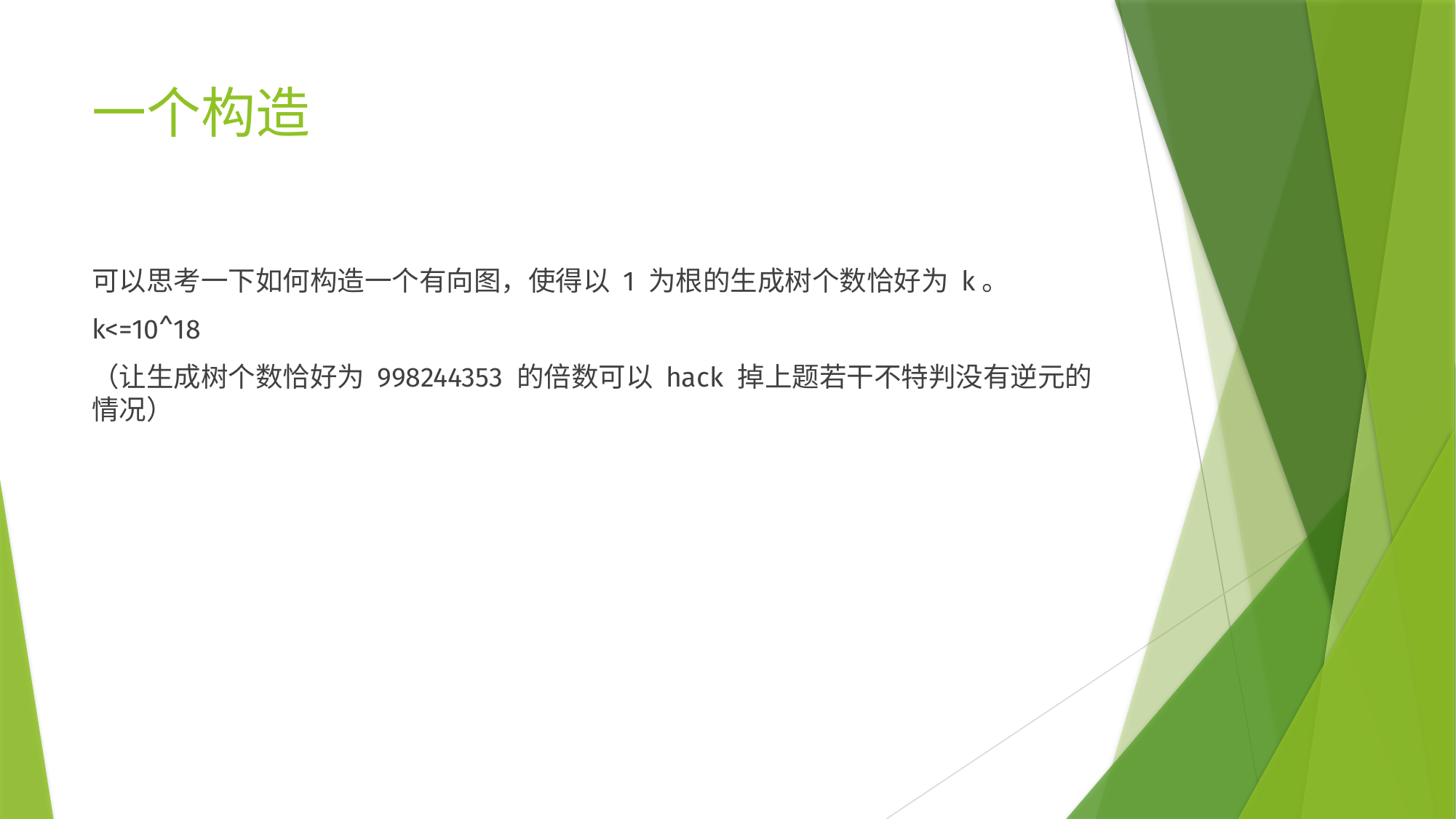

# 一个构造
可以思考一下如何构造一个有向图，使得以 1 为根的生成树个数恰好为 k。
k<=10^18
（让生成树个数恰好为 998244353 的倍数可以 hack 掉上题若干不特判没有逆元的情况）